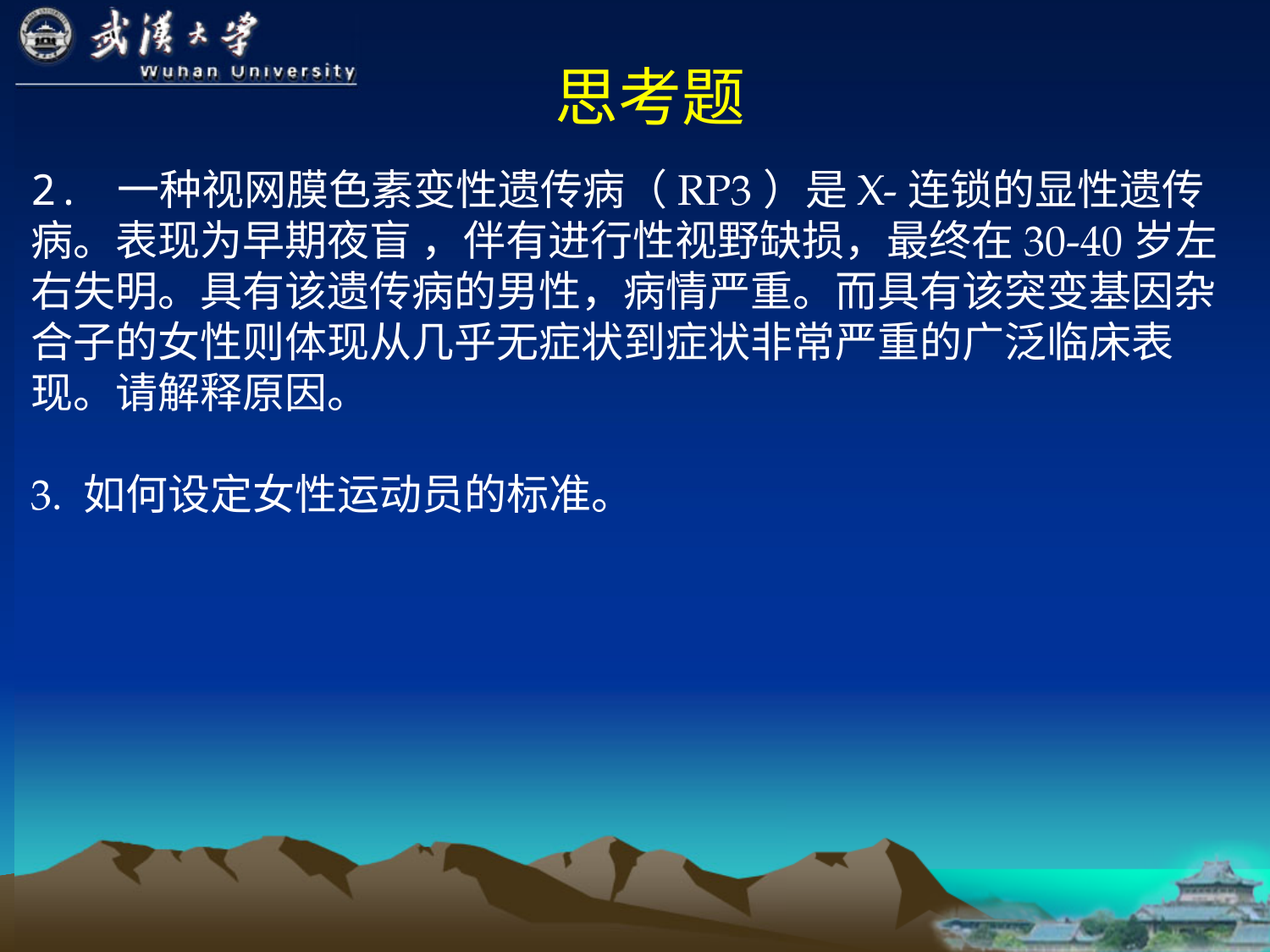

思考题

2. 一种视网膜色素变性遗传病（RP3）是X-连锁的显性遗传病。表现为早期夜盲 ，伴有进行性视野缺损，最终在30-40岁左右失明。具有该遗传病的男性，病情严重。而具有该突变基因杂合子的女性则体现从几乎无症状到症状非常严重的广泛临床表现。请解释原因。

3. 如何设定女性运动员的标准。